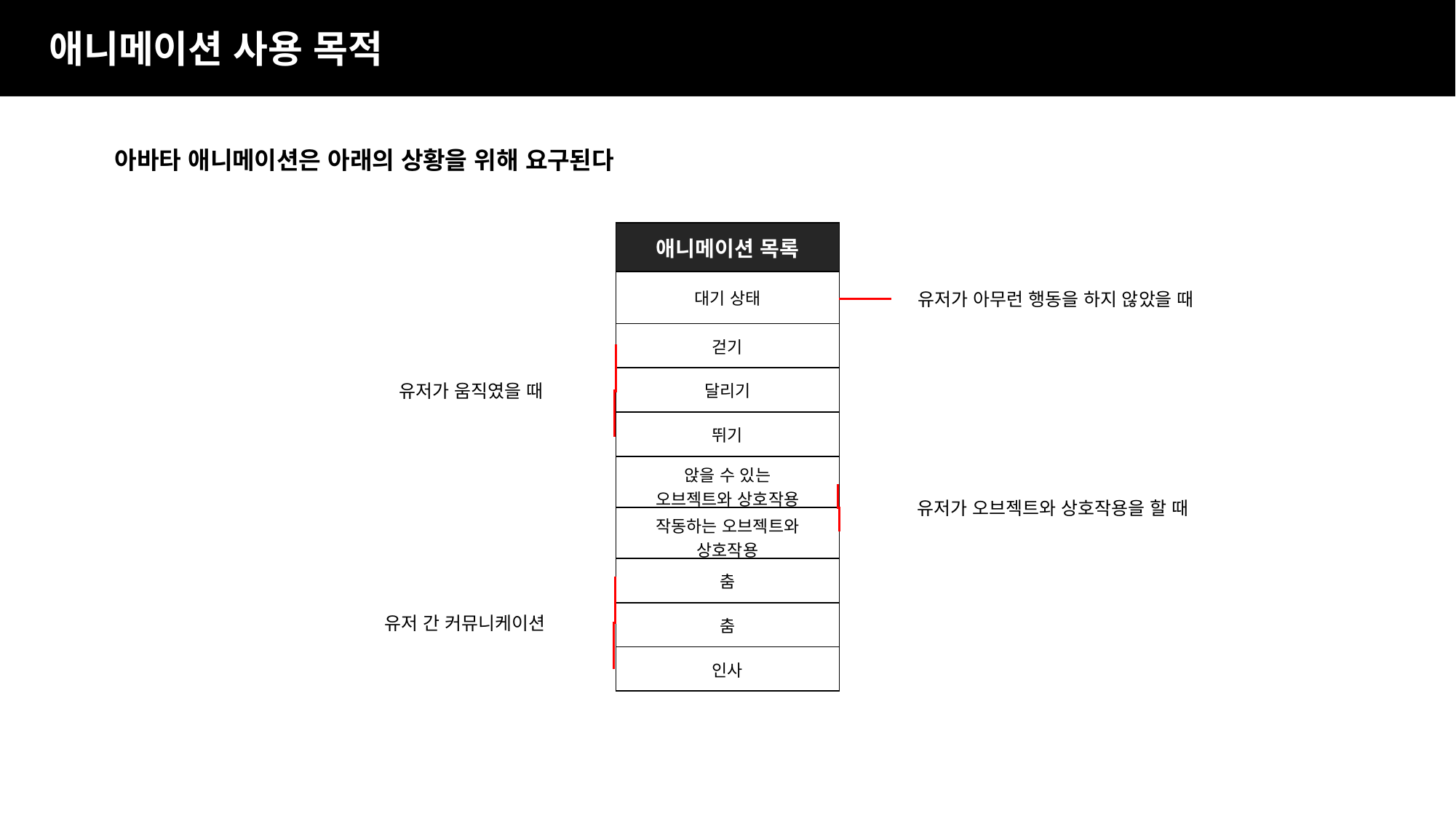

애니메이션 사용 목적
아바타 애니메이션은 아래의 상황을 위해 요구된다
| 애니메이션 목록 |
| --- |
| 대기 상태 |
| 걷기 |
| 달리기 |
| 뛰기 |
| 앉을 수 있는 오브젝트와 상호작용 |
| 작동하는 오브젝트와 상호작용 |
| 춤 |
| 춤 |
| 인사 |
유저가 아무런 행동을 하지 않았을 때
유저가 움직였을 때
유저가 오브젝트와 상호작용을 할 때
유저 간 커뮤니케이션